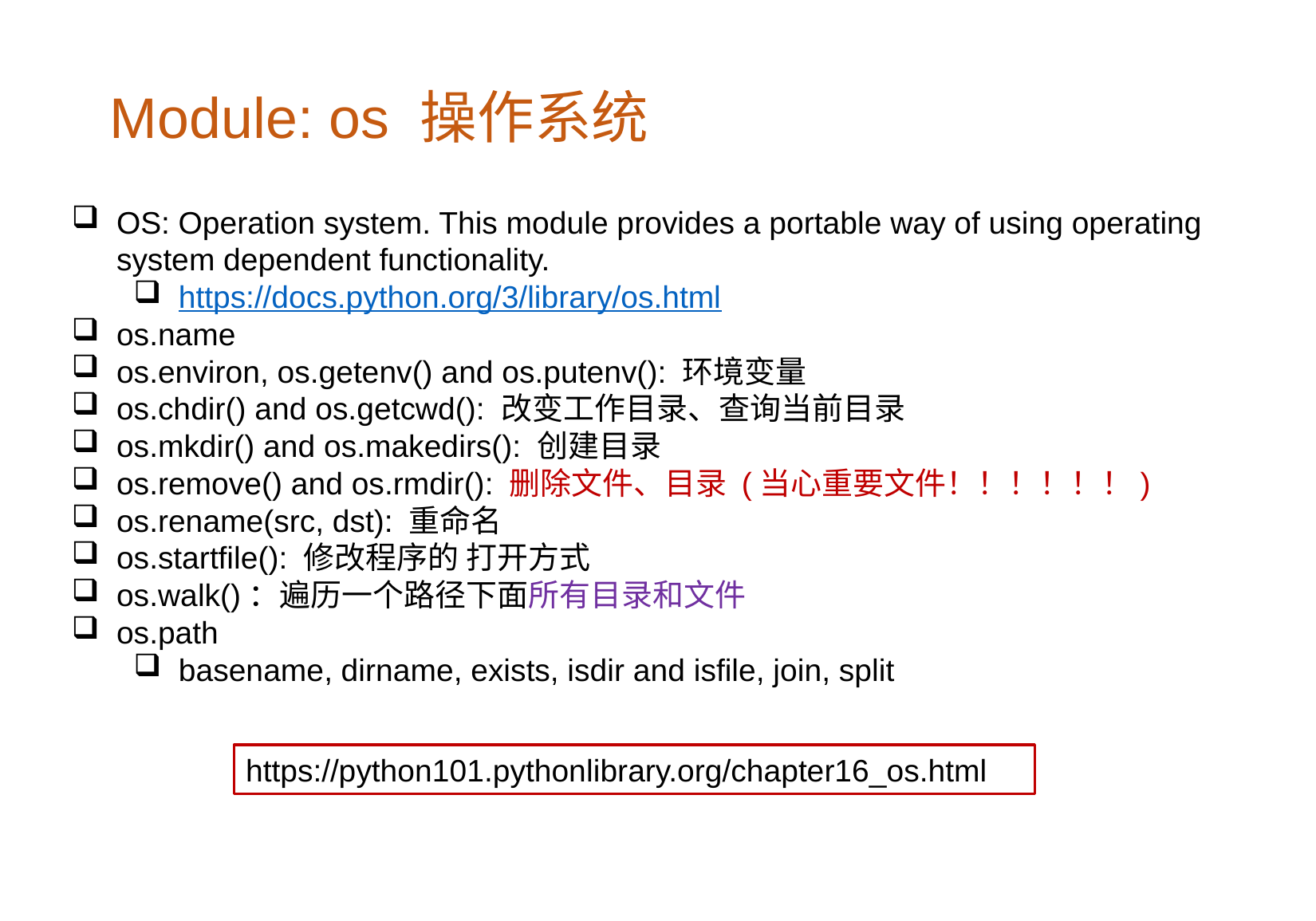

Module: os 操作系统
OS: Operation system. This module provides a portable way of using operating system dependent functionality.
https://docs.python.org/3/library/os.html
os.name
os.environ, os.getenv() and os.putenv(): 环境变量
os.chdir() and os.getcwd(): 改变工作目录、查询当前目录
os.mkdir() and os.makedirs(): 创建目录
os.remove() and os.rmdir(): 删除文件、目录 (当心重要文件！！！！！！)
os.rename(src, dst): 重命名
os.startfile(): 修改程序的 打开方式
os.walk()：遍历一个路径下面所有目录和文件
os.path
basename, dirname, exists, isdir and isfile, join, split
https://python101.pythonlibrary.org/chapter16_os.html